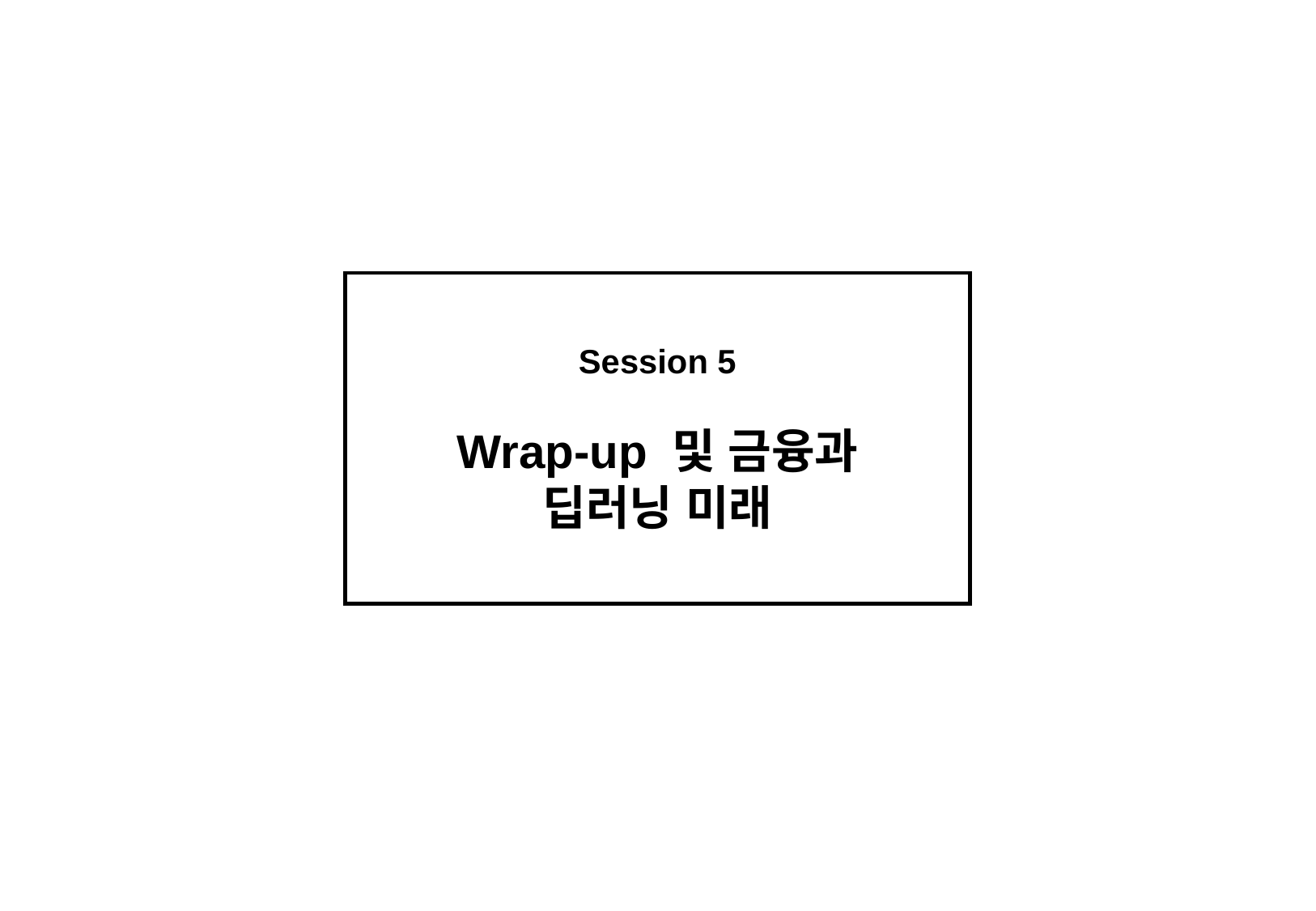

Session 5
Wrap-up 및 금융과 딥러닝 미래